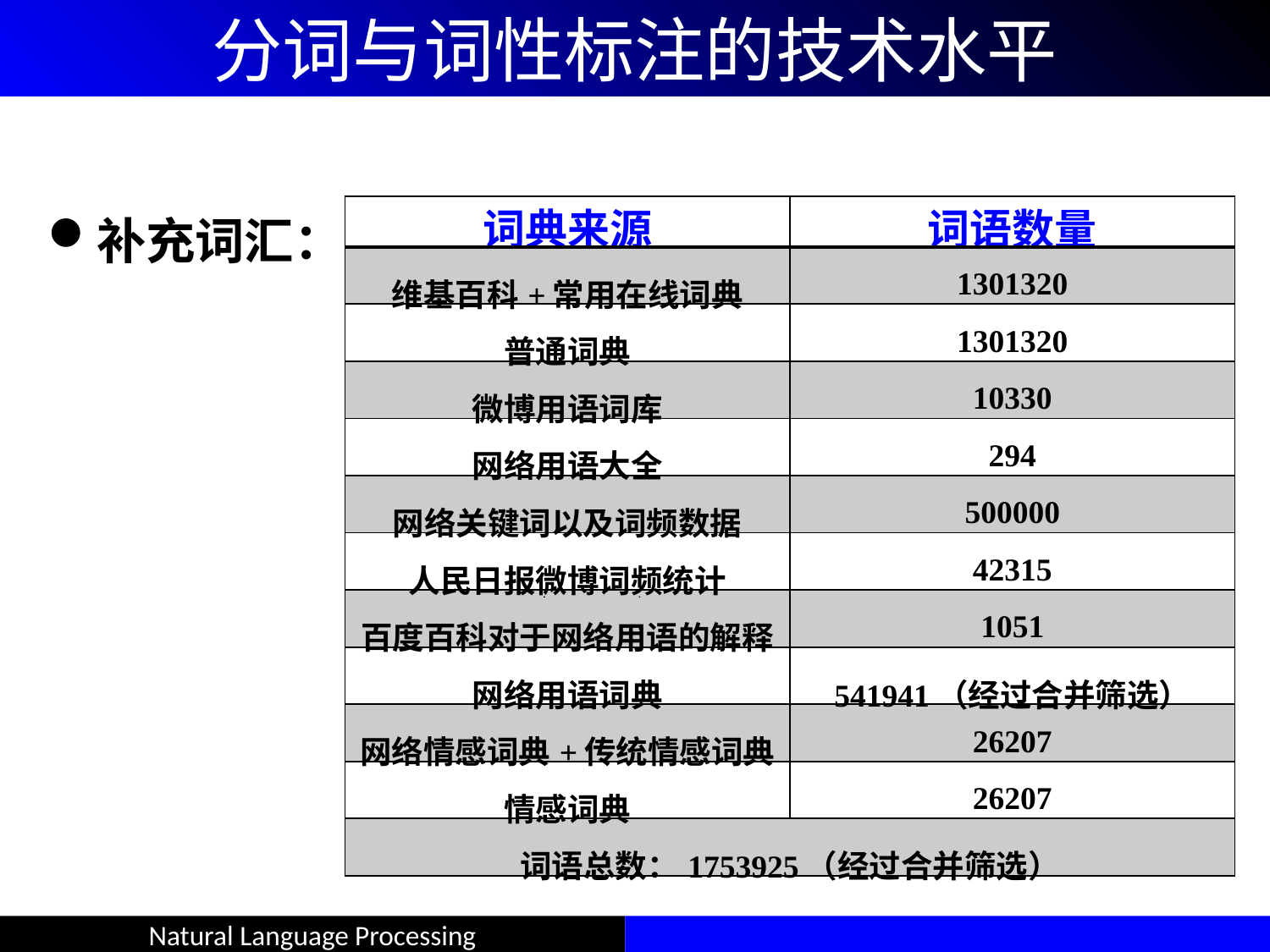

# 分词与词性标注的技术水平

| 词典来源 | 词语数量 |
| --- | --- |
| 维基百科+常用在线词典 | 1301320 |
| 普通词典 | 1301320 |
| 微博用语词库 | 10330 |
| 网络用语大全 | 294 |
| 网络关键词以及词频数据 | 500000 |
| 人民日报微博词频统计 | 42315 |
| 百度百科对于网络用语的解释 | 1051 |
| 网络用语词典 | 541941（经过合并筛选） |
| 网络情感词典+传统情感词典 | 26207 |
| 情感词典 | 26207 |
| 词语总数：1753925（经过合并筛选） |  |
补充词汇：